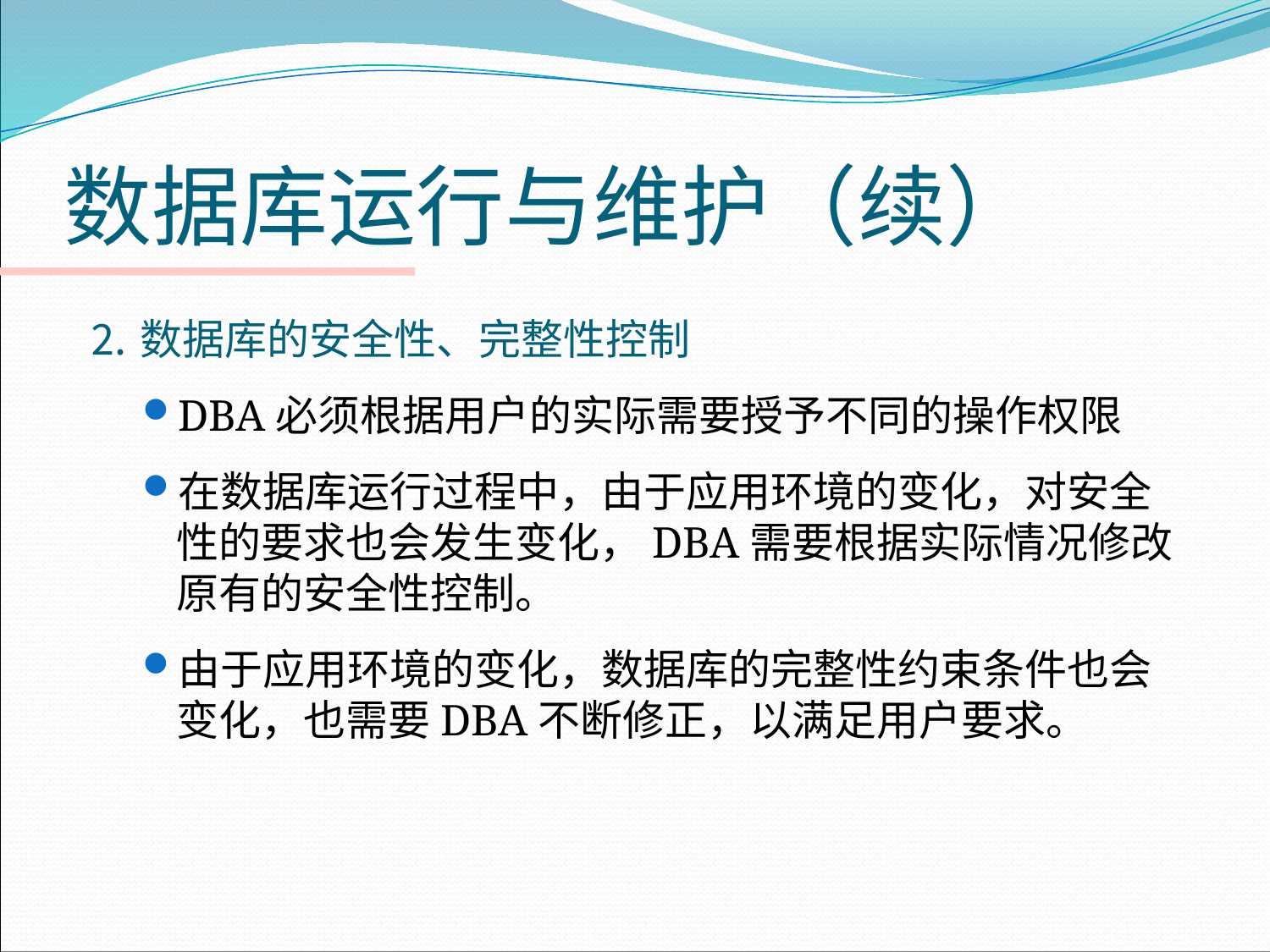

# 数据库运行与维护（续）
⒉数据库的安全性、完整性控制
DBA必须根据用户的实际需要授予不同的操作权限
在数据库运行过程中，由于应用环境的变化，对安全性的要求也会发生变化，DBA需要根据实际情况修改原有的安全性控制。
由于应用环境的变化，数据库的完整性约束条件也会变化，也需要DBA不断修正，以满足用户要求。

815